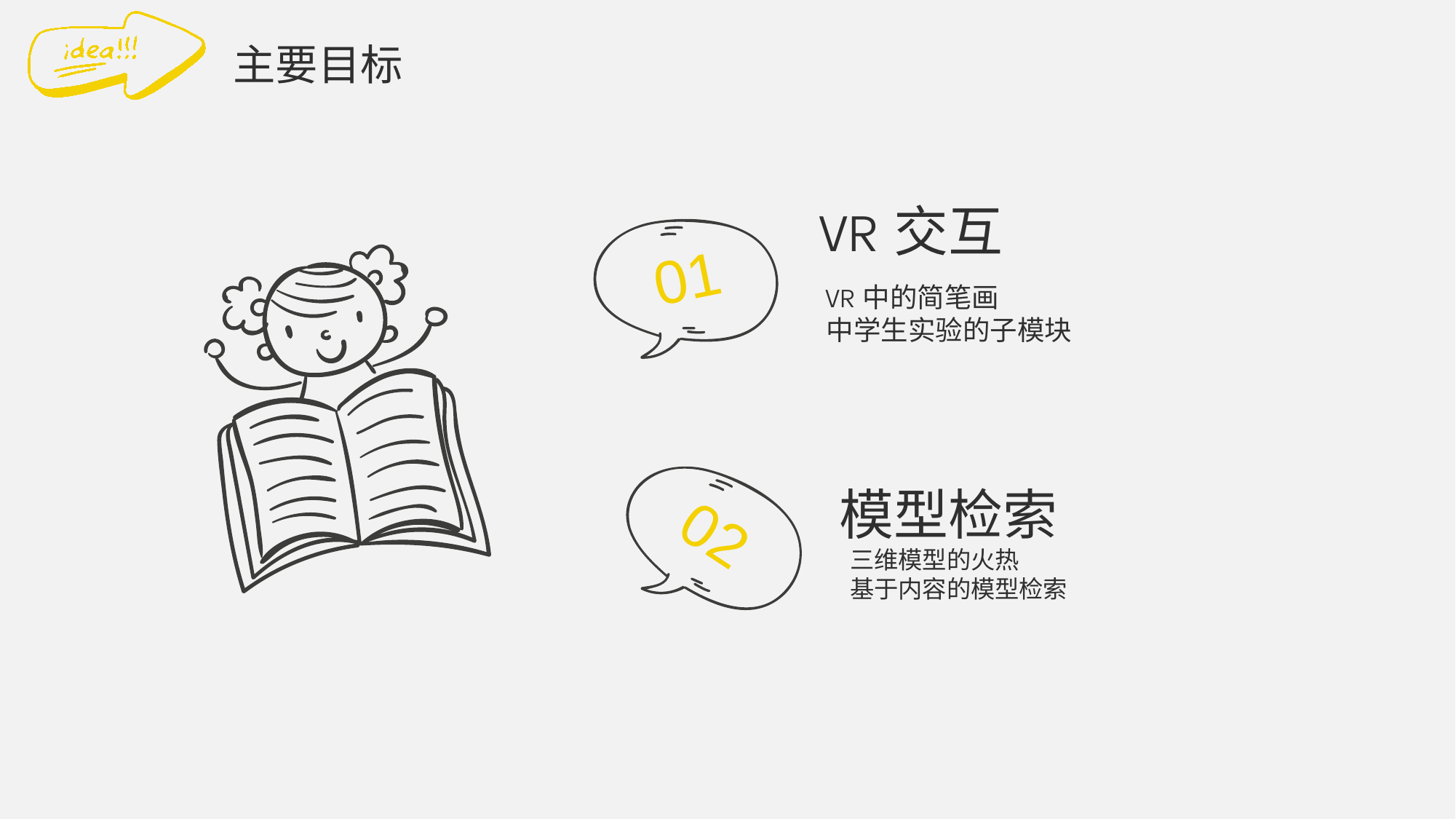

主要目标
VR交互
VR中的简笔画
中学生实验的子模块

01

02
模型检索
三维模型的火热
基于内容的模型检索